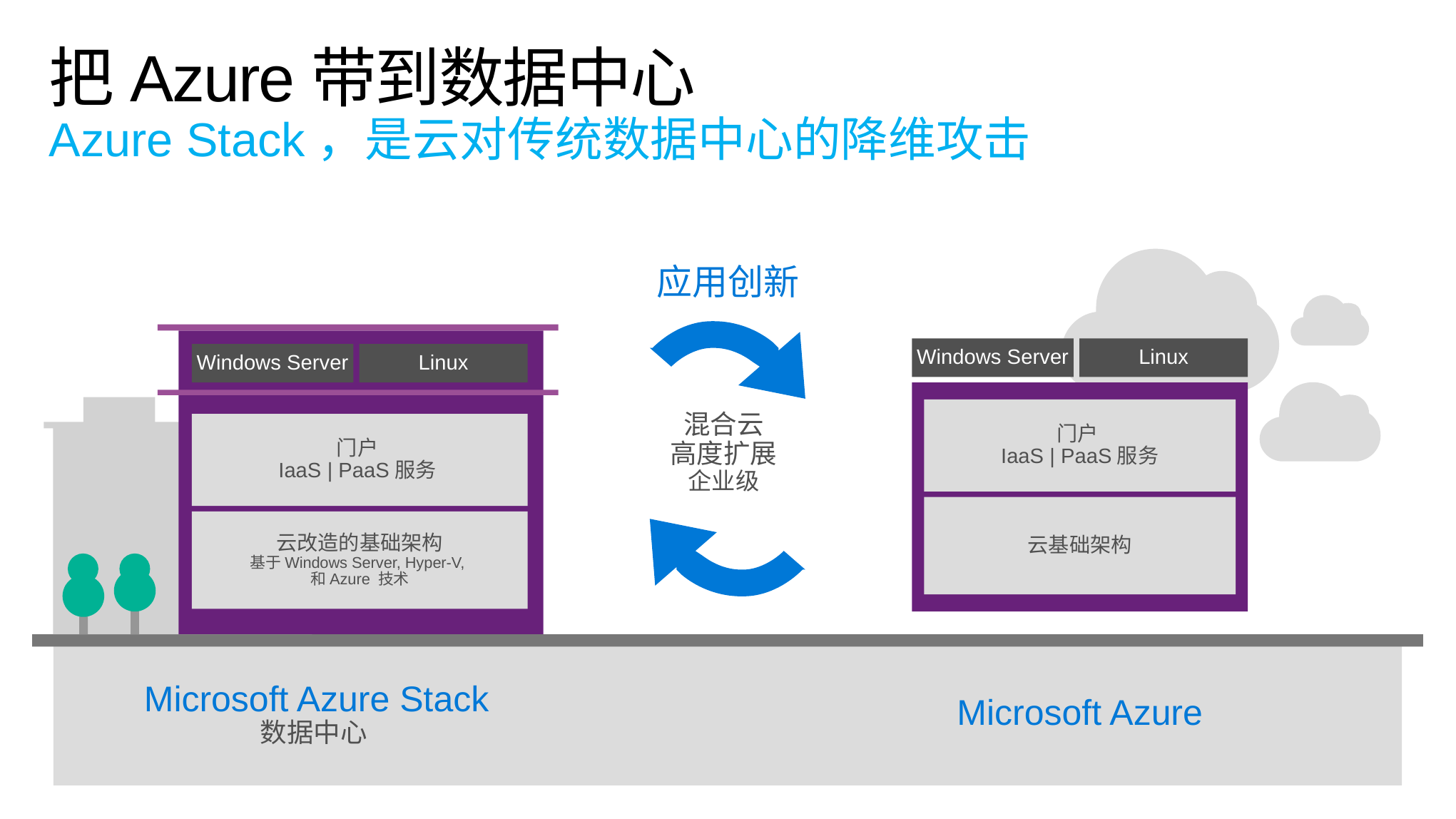

# 把Azure带到数据中心 Azure Stack，是云对传统数据中心的降维攻击
应用创新

混合云
高度扩展
企业级

Windows Server
Linux
Windows Server
Linux

门户
IaaS | PaaS服务
云基础架构
门户
IaaS | PaaS服务

云改造的基础架构
基于Windows Server, Hyper-V,
和Azure 技术

Microsoft Azure Stack
数据中心
Microsoft Azure